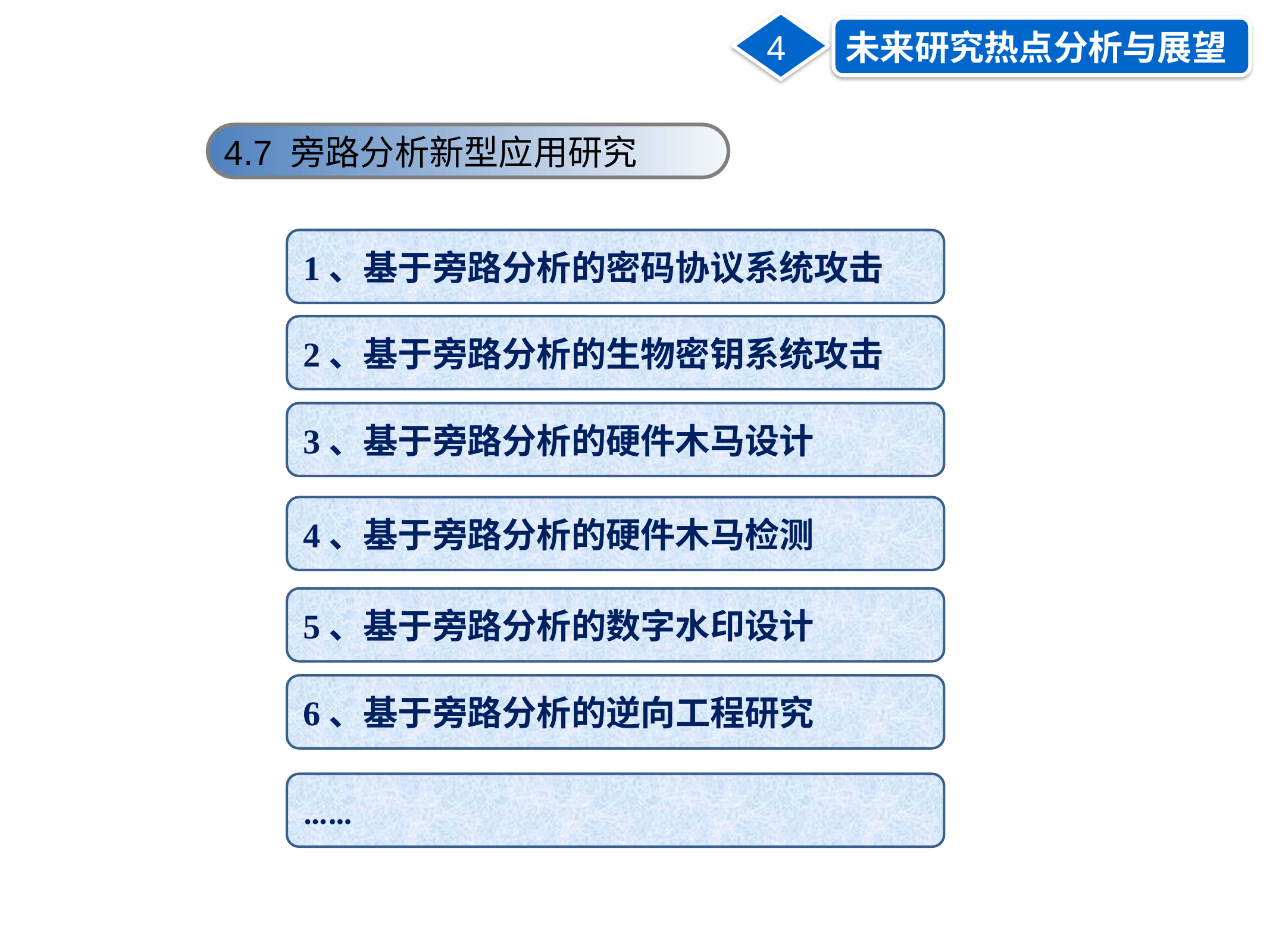

4
未来研究热点分析与展望
4.7 旁路分析新型应用研究
1、基于旁路分析的密码协议系统攻击
2、基于旁路分析的生物密钥系统攻击
3、基于旁路分析的硬件木马设计
4、基于旁路分析的硬件木马检测
5、基于旁路分析的数字水印设计
6、基于旁路分析的逆向工程研究
……